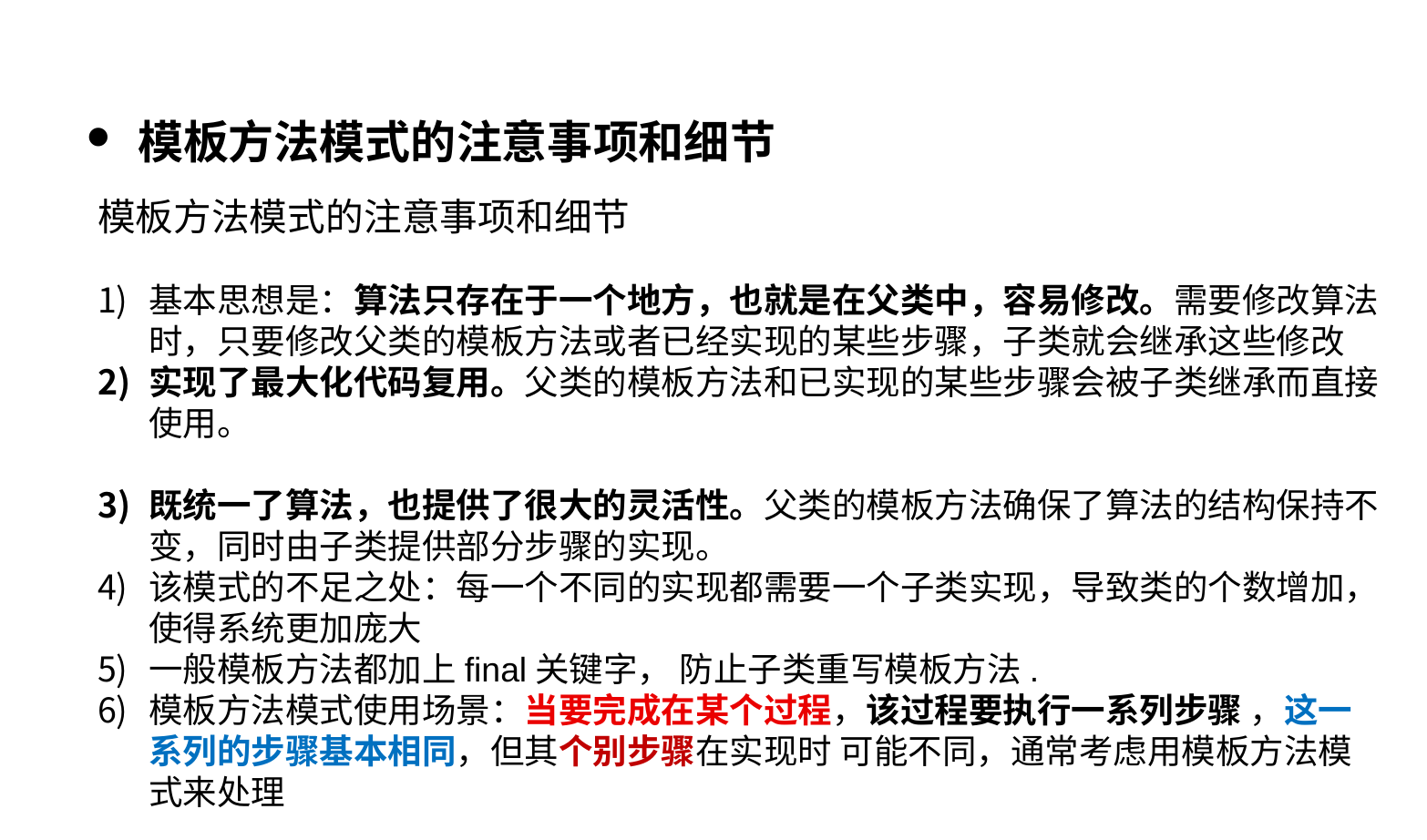

模板方法模式的注意事项和细节

模板方法模式的注意事项和细节

基本思想是：算法只存在于一个地方，也就是在父类中，容易修改。需要修改算法时，只要修改父类的模板方法或者已经实现的某些步骤，子类就会继承这些修改
实现了最大化代码复用。父类的模板方法和已实现的某些步骤会被子类继承而直接使用。

既统一了算法，也提供了很大的灵活性。父类的模板方法确保了算法的结构保持不变，同时由子类提供部分步骤的实现。
该模式的不足之处：每一个不同的实现都需要一个子类实现，导致类的个数增加，使得系统更加庞大
一般模板方法都加上final关键字， 防止子类重写模板方法.
模板方法模式使用场景：当要完成在某个过程，该过程要执行一系列步骤 ，这一系列的步骤基本相同，但其个别步骤在实现时 可能不同，通常考虑用模板方法模式来处理